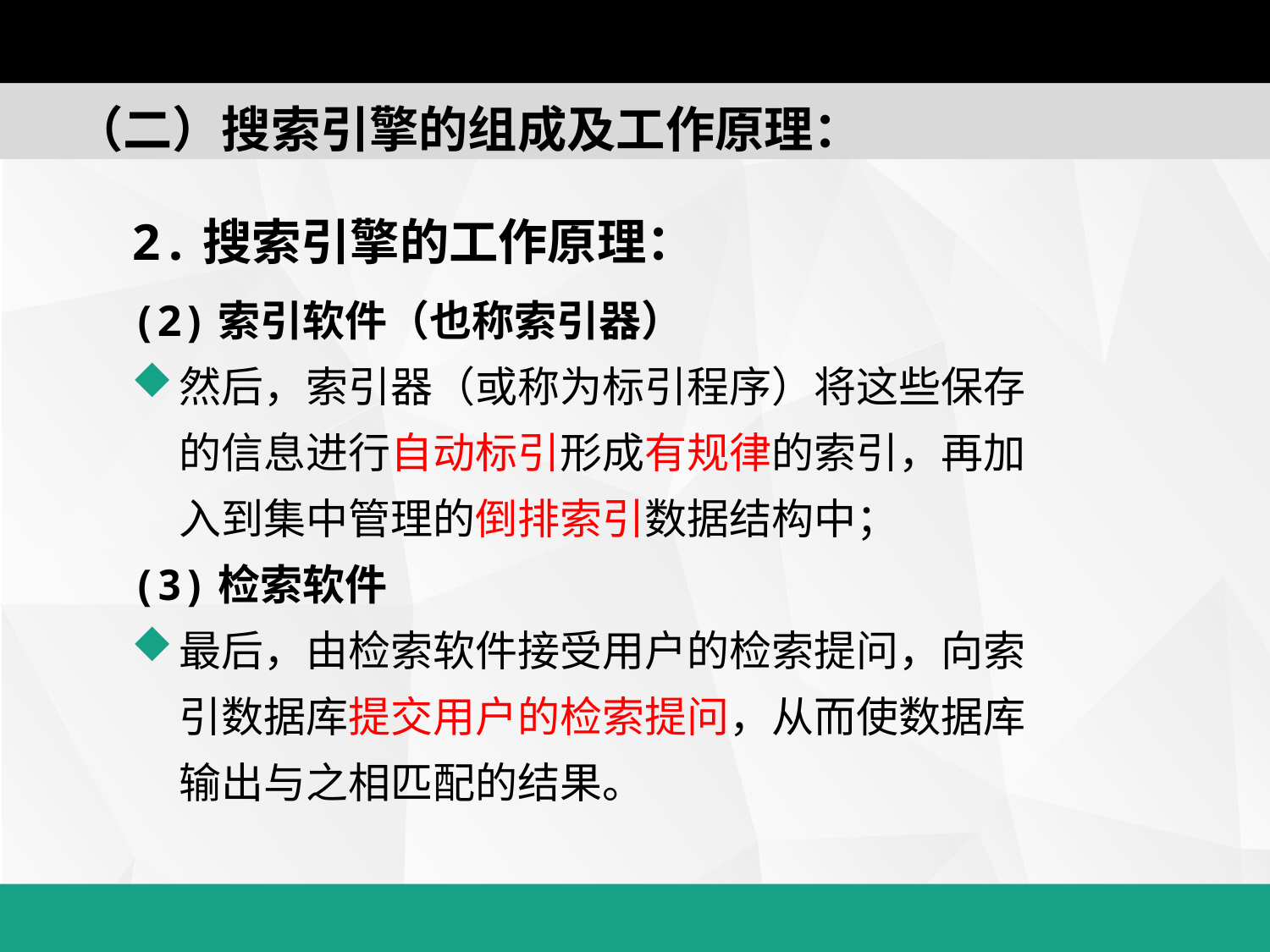

（二）搜索引擎的组成及工作原理：
2.搜索引擎的工作原理：
(2)索引软件（也称索引器）
然后，索引器（或称为标引程序）将这些保存的信息进行自动标引形成有规律的索引，再加入到集中管理的倒排索引数据结构中；
(3)检索软件
最后，由检索软件接受用户的检索提问，向索引数据库提交用户的检索提问，从而使数据库输出与之相匹配的结果。